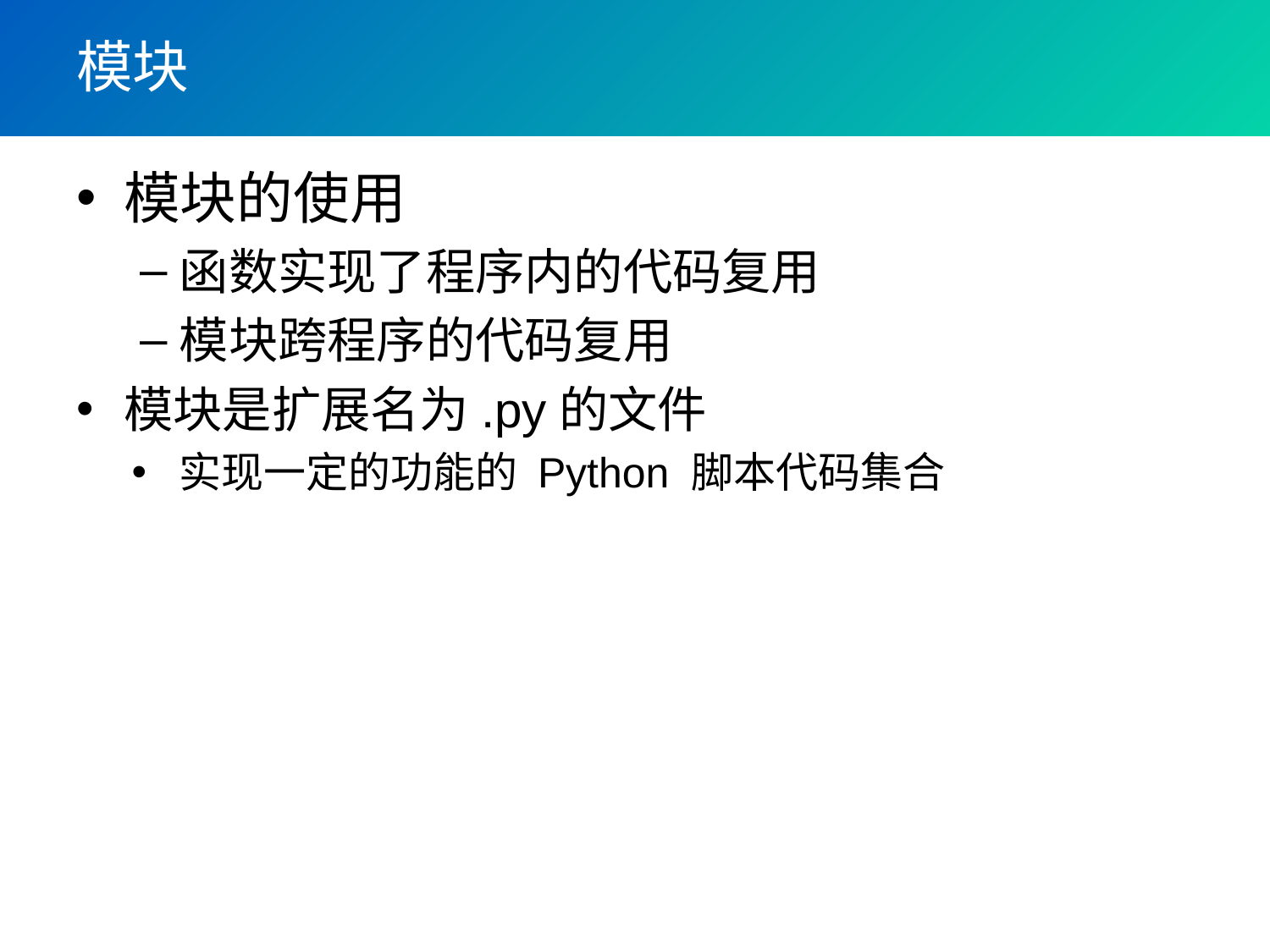

# 模块
模块的使用
函数实现了程序内的代码复用
模块跨程序的代码复用
模块是扩展名为.py的文件
实现一定的功能的 Python 脚本代码集合